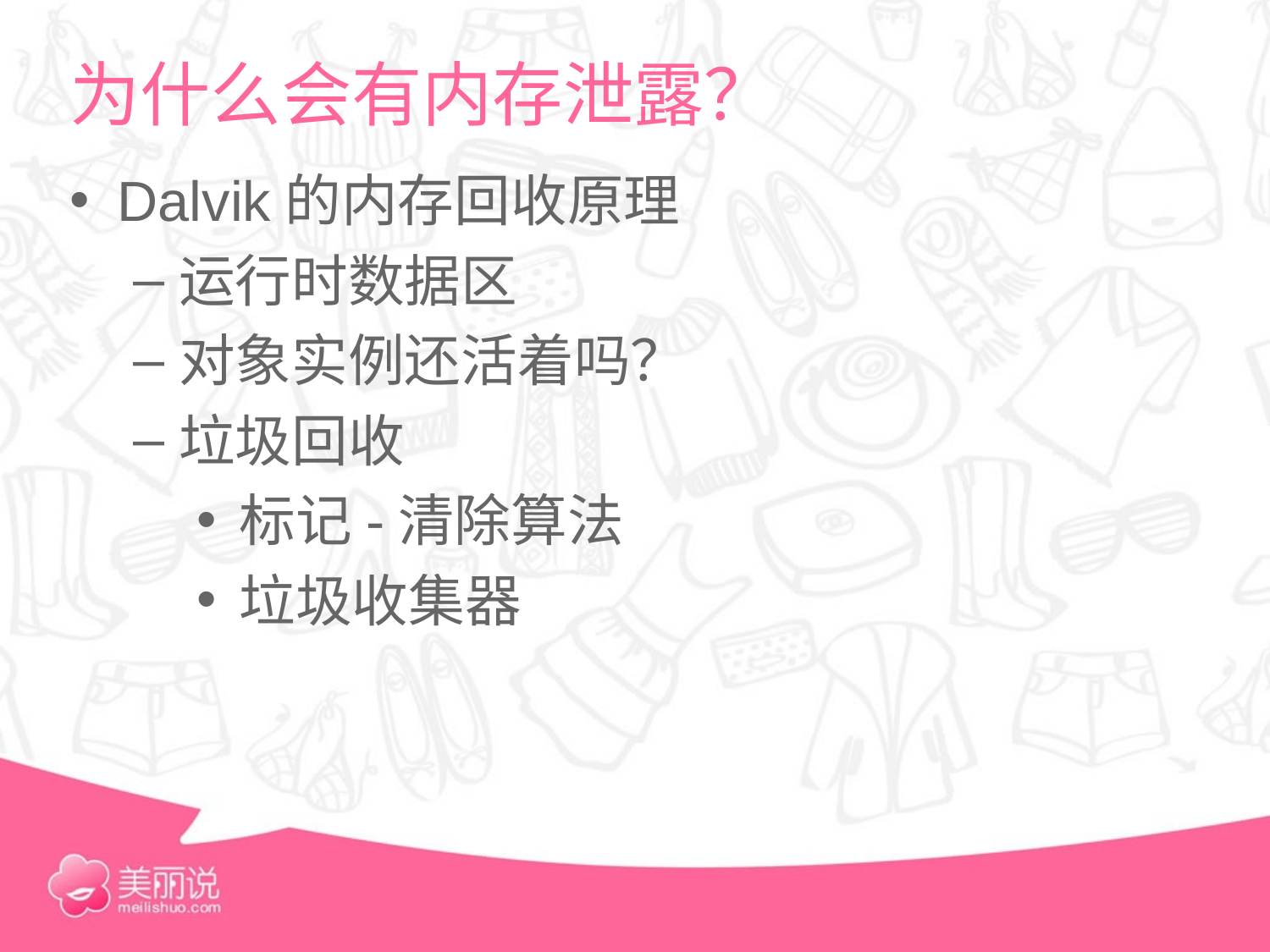

# 为什么会有内存泄露？
Dalvik的内存回收原理
运行时数据区
对象实例还活着吗？
垃圾回收
标记-清除算法
垃圾收集器